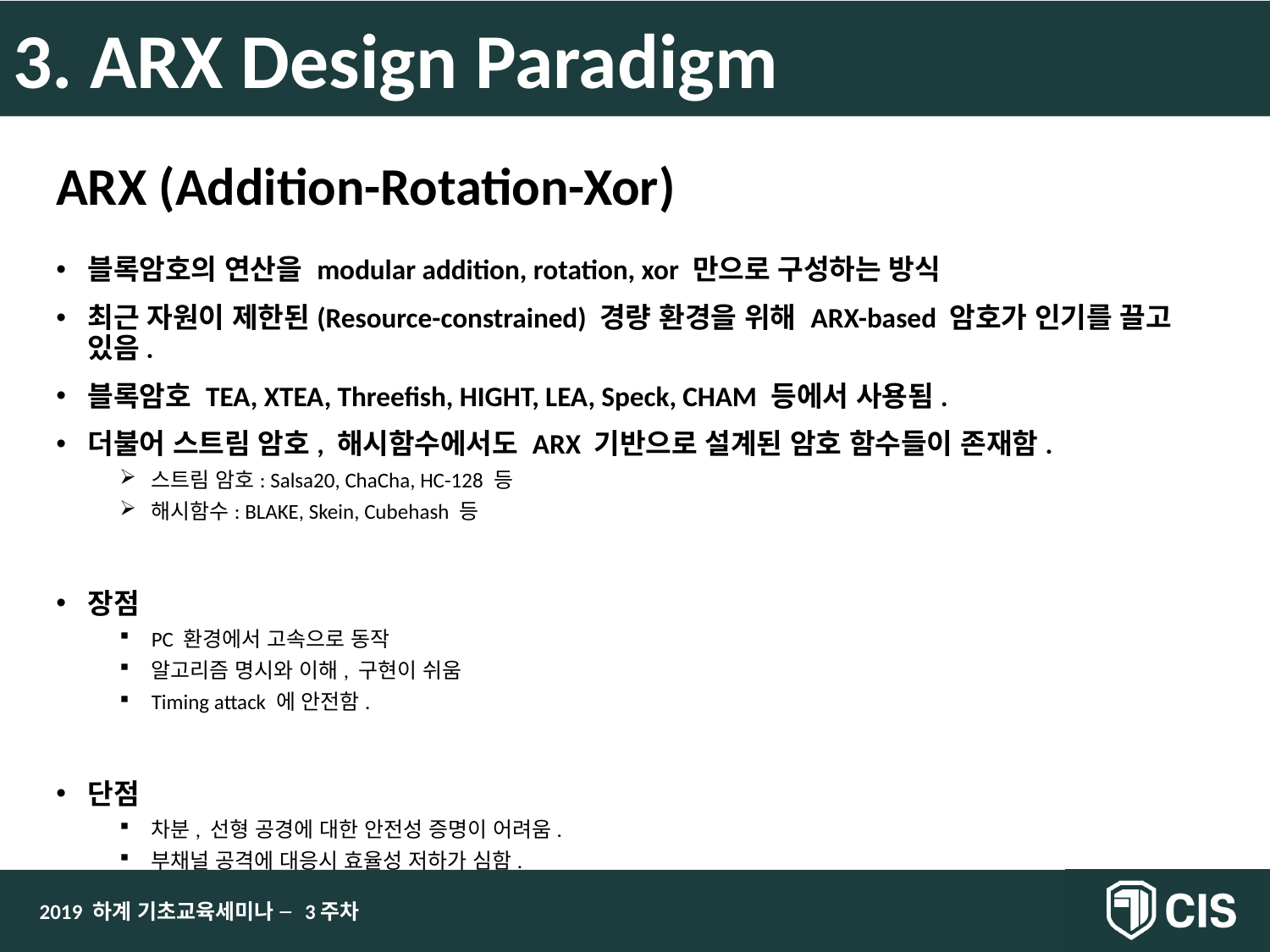

3. ARX Design Paradigm
ARX (Addition-Rotation-Xor)
블록암호의 연산을 modular addition, rotation, xor 만으로 구성하는 방식
최근 자원이 제한된(Resource-constrained) 경량 환경을 위해 ARX-based 암호가 인기를 끌고 있음.
블록암호 TEA, XTEA, Threefish, HIGHT, LEA, Speck, CHAM 등에서 사용됨.
더불어 스트림 암호, 해시함수에서도 ARX 기반으로 설계된 암호 함수들이 존재함.
스트림 암호: Salsa20, ChaCha, HC-128 등
해시함수: BLAKE, Skein, Cubehash 등

장점
PC 환경에서 고속으로 동작
알고리즘 명시와 이해, 구현이 쉬움
Timing attack 에 안전함.

단점
차분, 선형 공경에 대한 안전성 증명이 어려움.
부채널 공격에 대응시 효율성 저하가 심함.
2019 하계 기초교육세미나 – 3주차